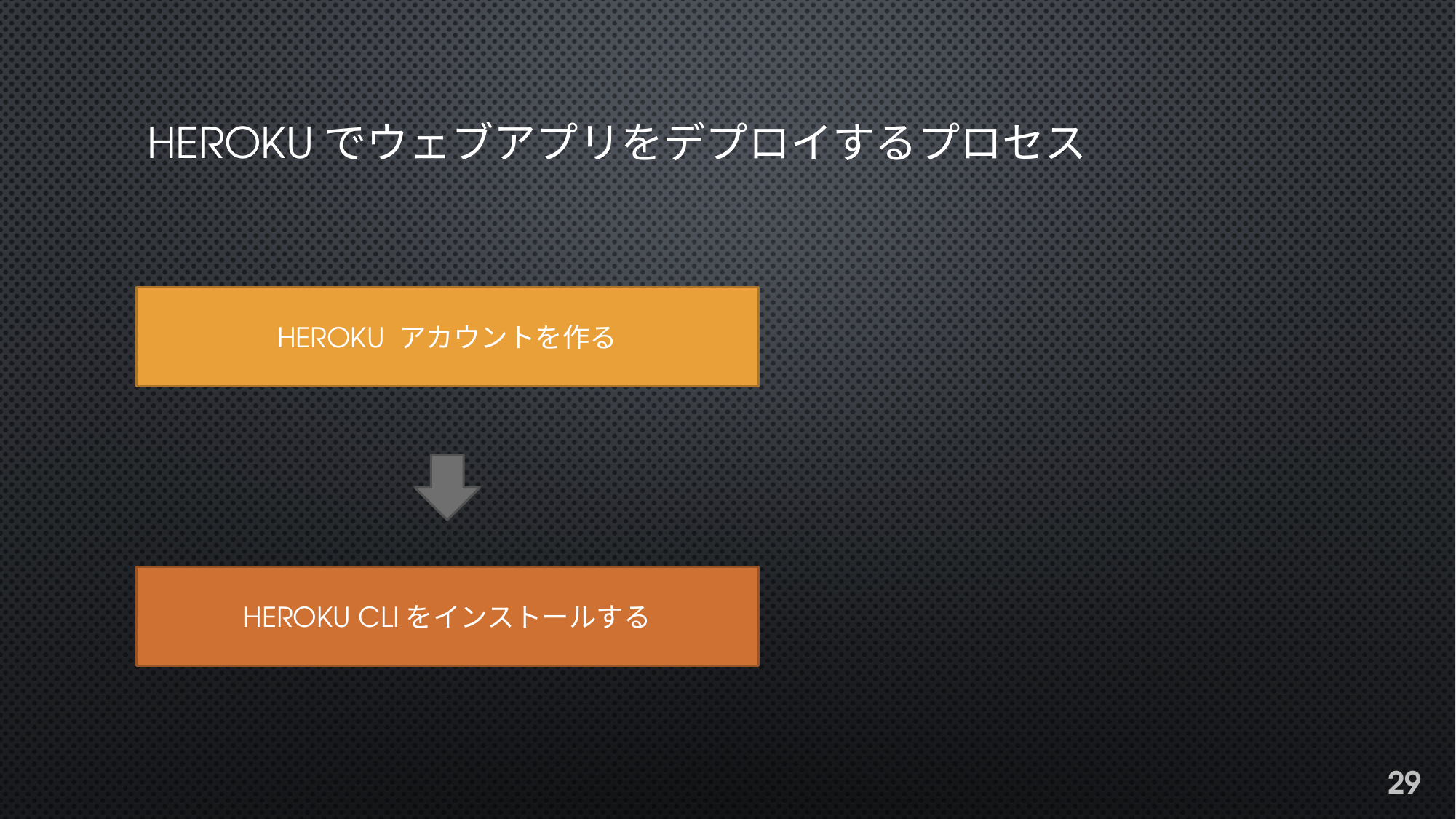

# HEROKuでウェブアプリをデプロイするプロセス
HEROKU アカウントを作る

HEROKU CLIをインストールする
29